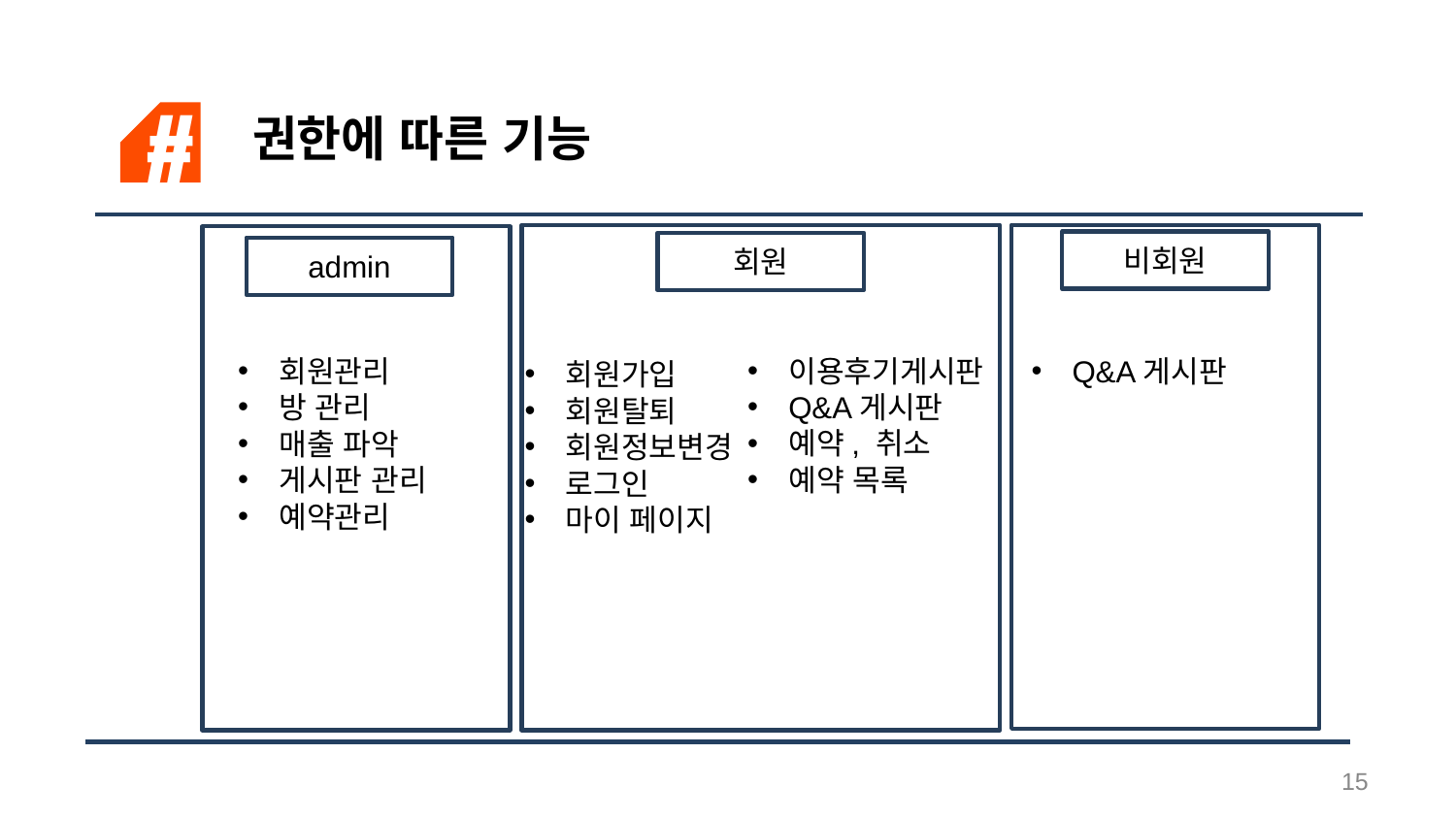

#
권한에 따른 기능

비회원
회원
admin
이용후기게시판
Q&A게시판
예약, 취소
예약 목록
회원관리
방 관리
매출 파악
게시판 관리
예약관리
Q&A게시판
회원가입
회원탈퇴
회원정보변경
로그인
마이 페이지
15